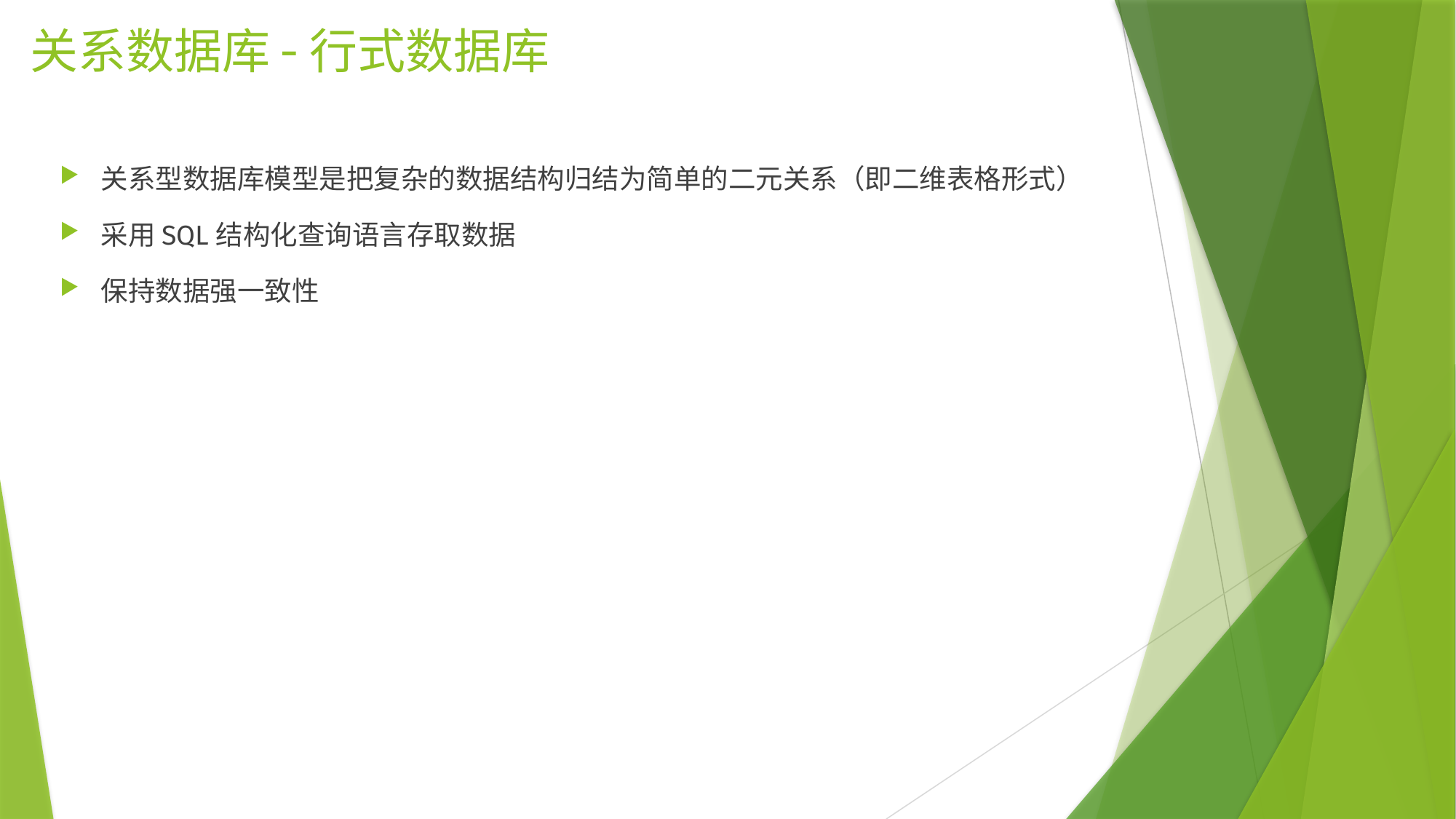

# 关系数据库-行式数据库
关系型数据库模型是把复杂的数据结构归结为简单的二元关系（即二维表格形式）
采用SQL结构化查询语言存取数据
保持数据强一致性